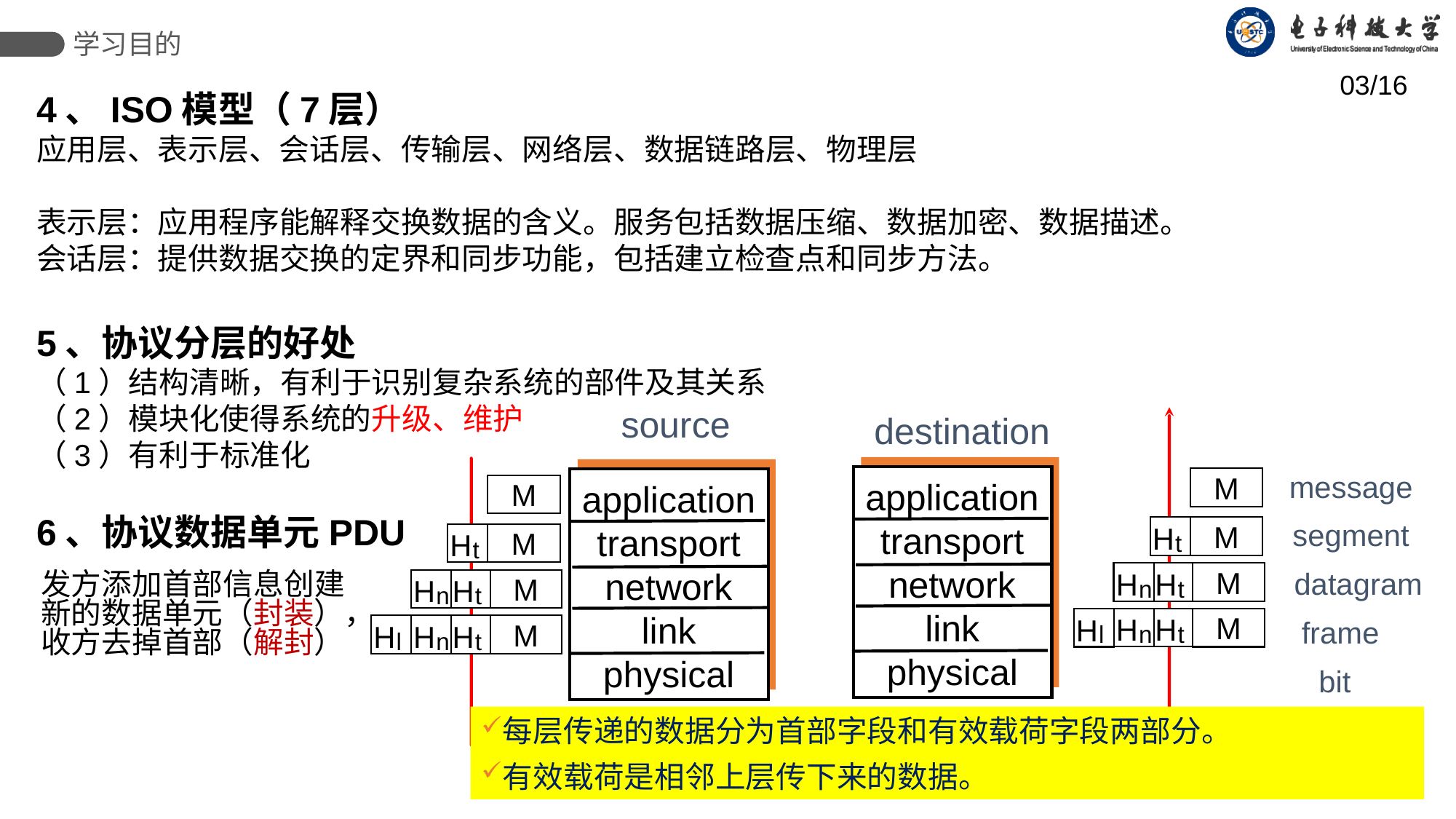

学习目的
03/16
4、ISO模型（7层）
应用层、表示层、会话层、传输层、网络层、数据链路层、物理层

表示层：应用程序能解释交换数据的含义。服务包括数据压缩、数据加密、数据描述。
会话层：提供数据交换的定界和同步功能，包括建立检查点和同步方法。

5、协议分层的好处
（1）结构清晰，有利于识别复杂系统的部件及其关系
（2）模块化使得系统的升级、维护
（3）有利于标准化

6、协议数据单元PDU
source
destination

application
transport
network
link
physical

application
transport
network
link
physical
message
M
H

t
M
H

n
H

t
M
H

n
H

t
H

l
M
M
H

t
M
H

n
H

t
M
H

n
H

t
H

l
M
segment
datagram
frame
bit
发方添加首部信息创建新的数据单元（封装），收方去掉首部（解封）
每层传递的数据分为首部字段和有效载荷字段两部分。
有效载荷是相邻上层传下来的数据。